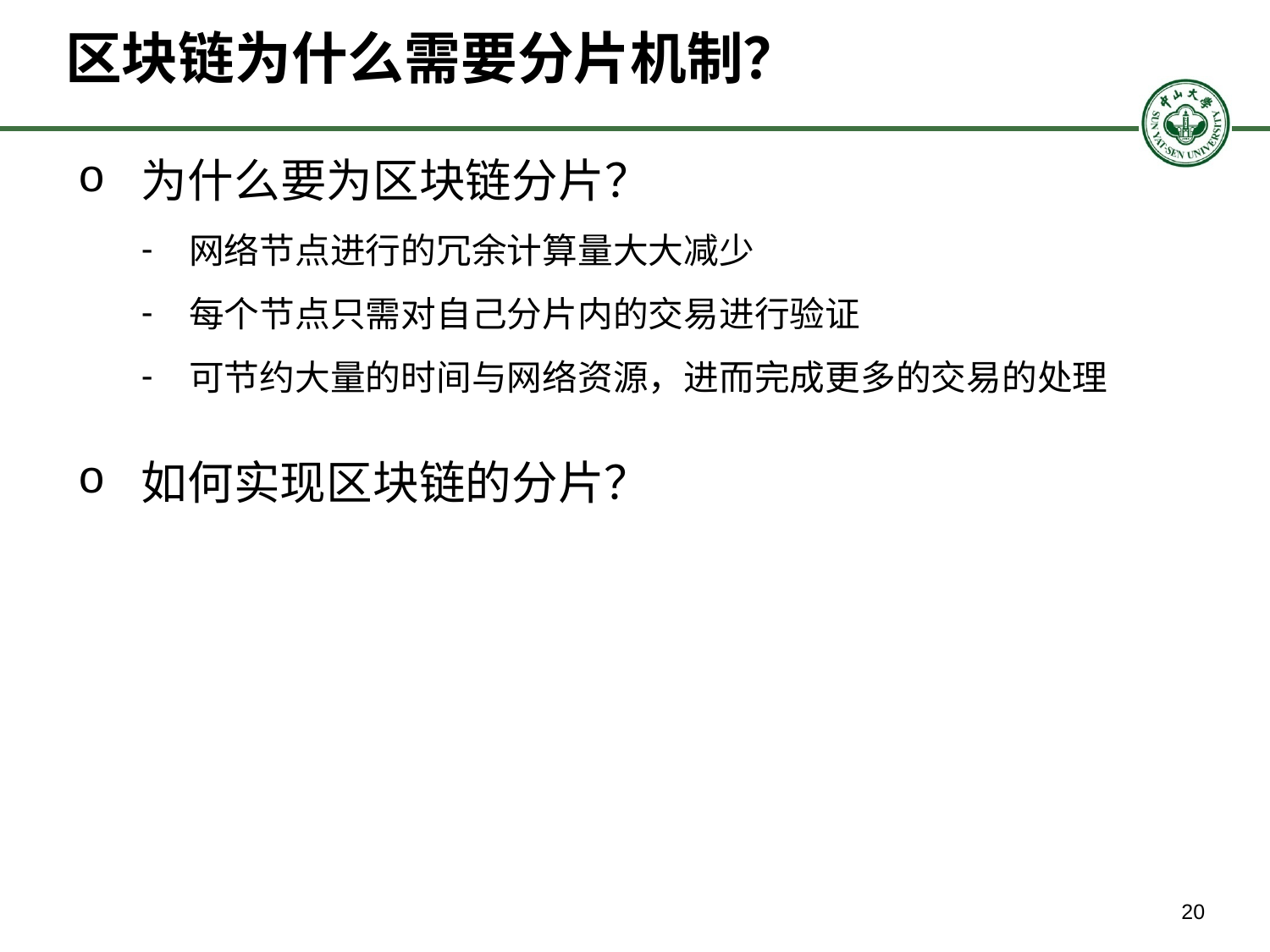

区块链为什么需要分片机制？
为什么要为区块链分片？
网络节点进行的冗余计算量大大减少
每个节点只需对自己分片内的交易进行验证
可节约大量的时间与网络资源，进而完成更多的交易的处理

如何实现区块链的分片？